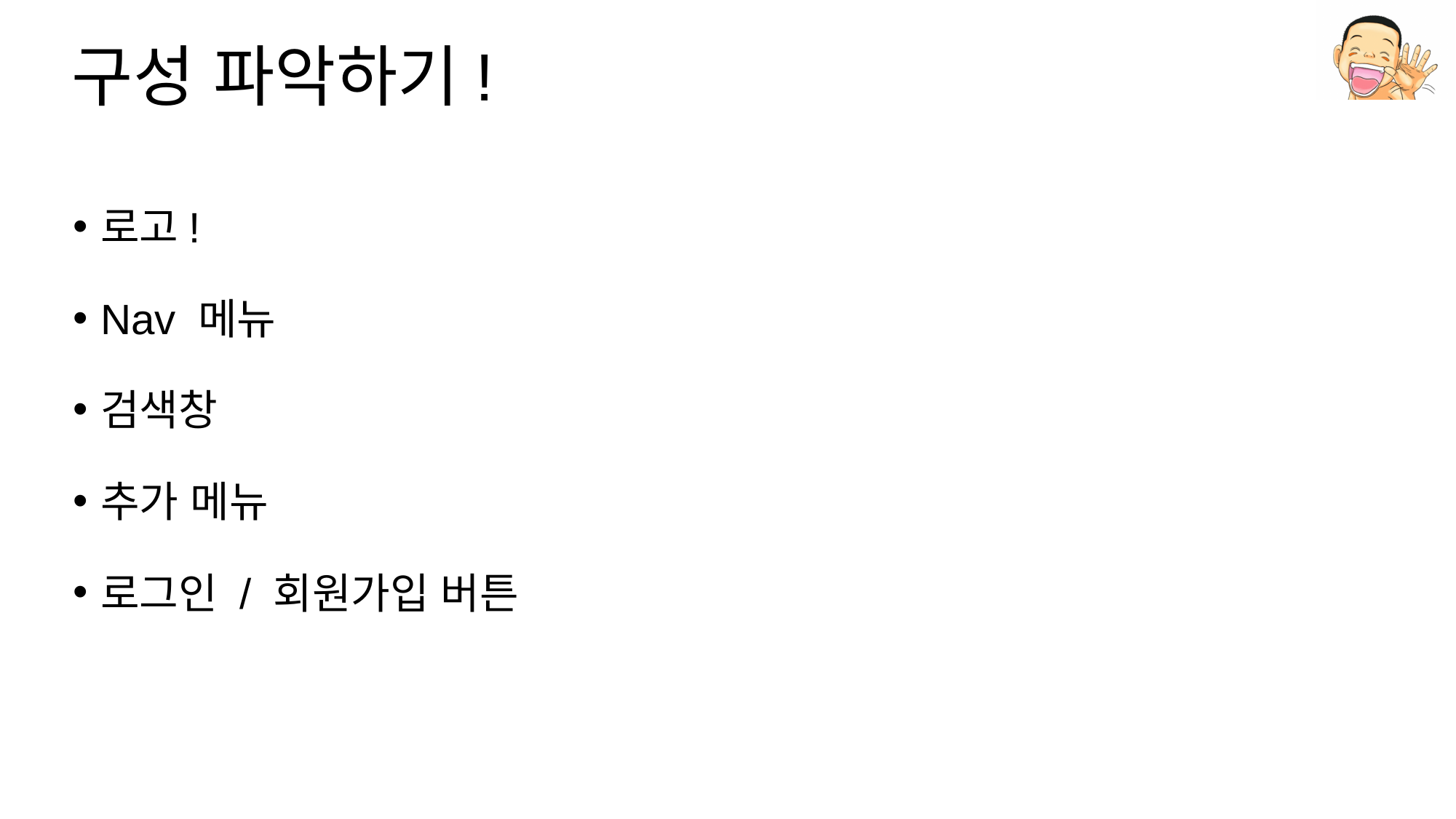

# 구성 파악하기!
로고!
Nav 메뉴
검색창
추가 메뉴
로그인 / 회원가입 버튼